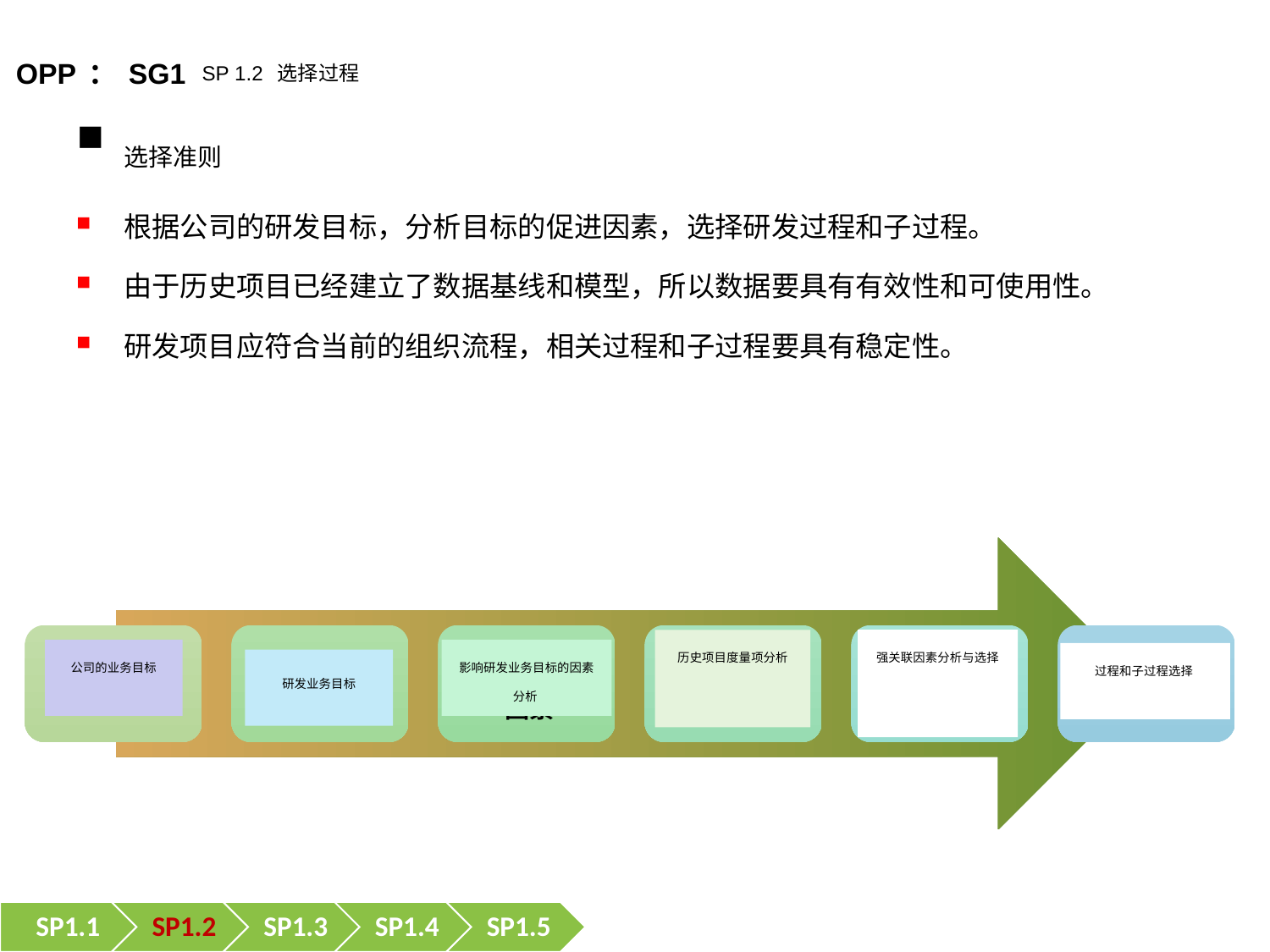

OPP：SG1  SP 1.2 选择过程
选择准则
根据公司的研发目标，分析目标的促进因素，选择研发过程和子过程。
由于历史项目已经建立了数据基线和模型，所以数据要具有有效性和可使用性。
研发项目应符合当前的组织流程，相关过程和子过程要具有稳定性。

公司商业
目标
研发商业
目标
分析研发商业目标影响因素
历史项目度量项分析
分析选定强相关因素
选定过程或子过程
历史项目度量项分析
强关联因素分析与选择
公司的业务目标
影响研发业务目标的因素分析
过程和子过程选择
研发业务目标
SP1.1
SP1.2
SP1.3
SP1.4
SP1.5